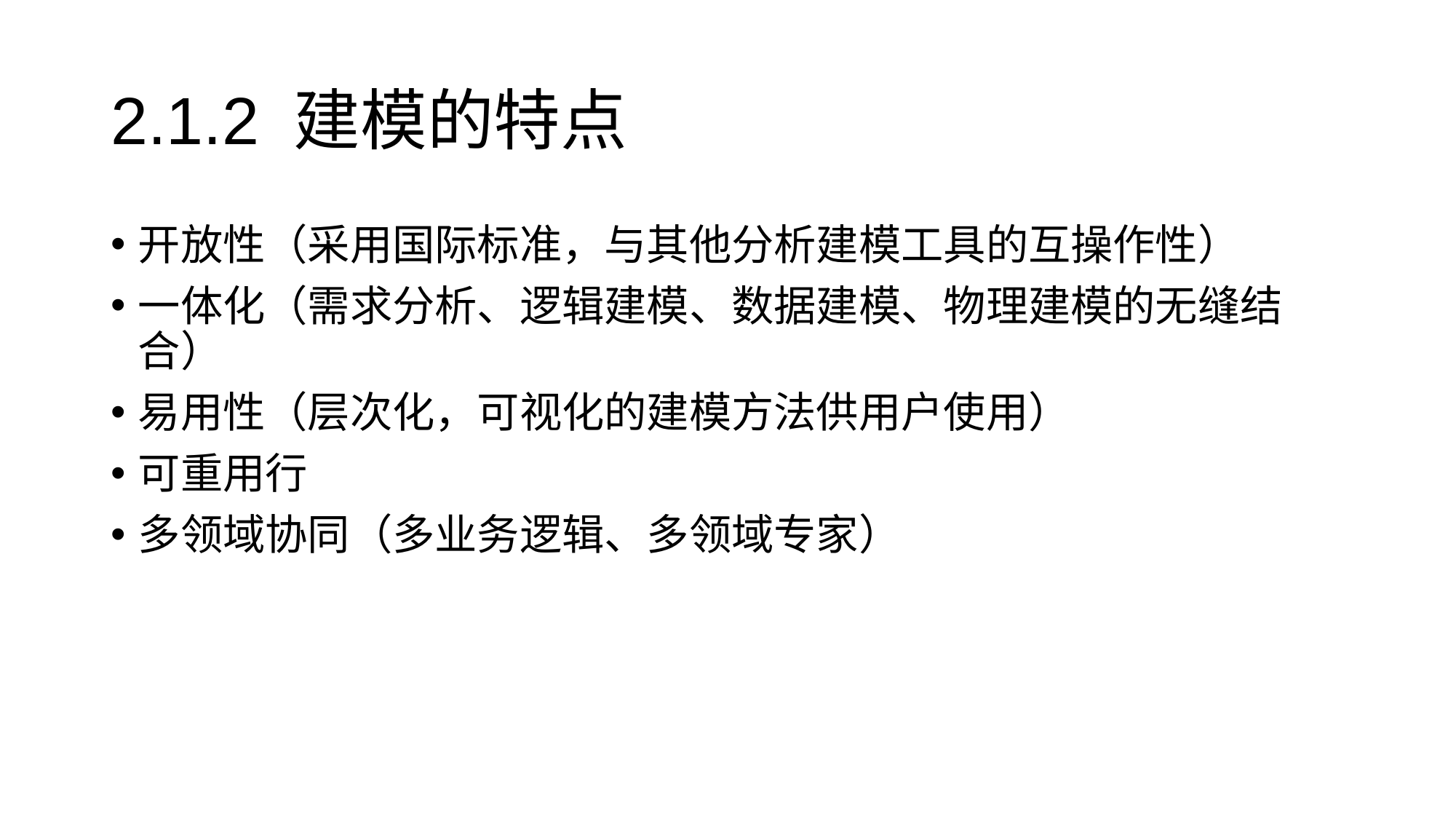

# 2.1.2 建模的特点
开放性（采用国际标准，与其他分析建模工具的互操作性）
一体化（需求分析、逻辑建模、数据建模、物理建模的无缝结合）
易用性（层次化，可视化的建模方法供用户使用）
可重用行
多领域协同（多业务逻辑、多领域专家）